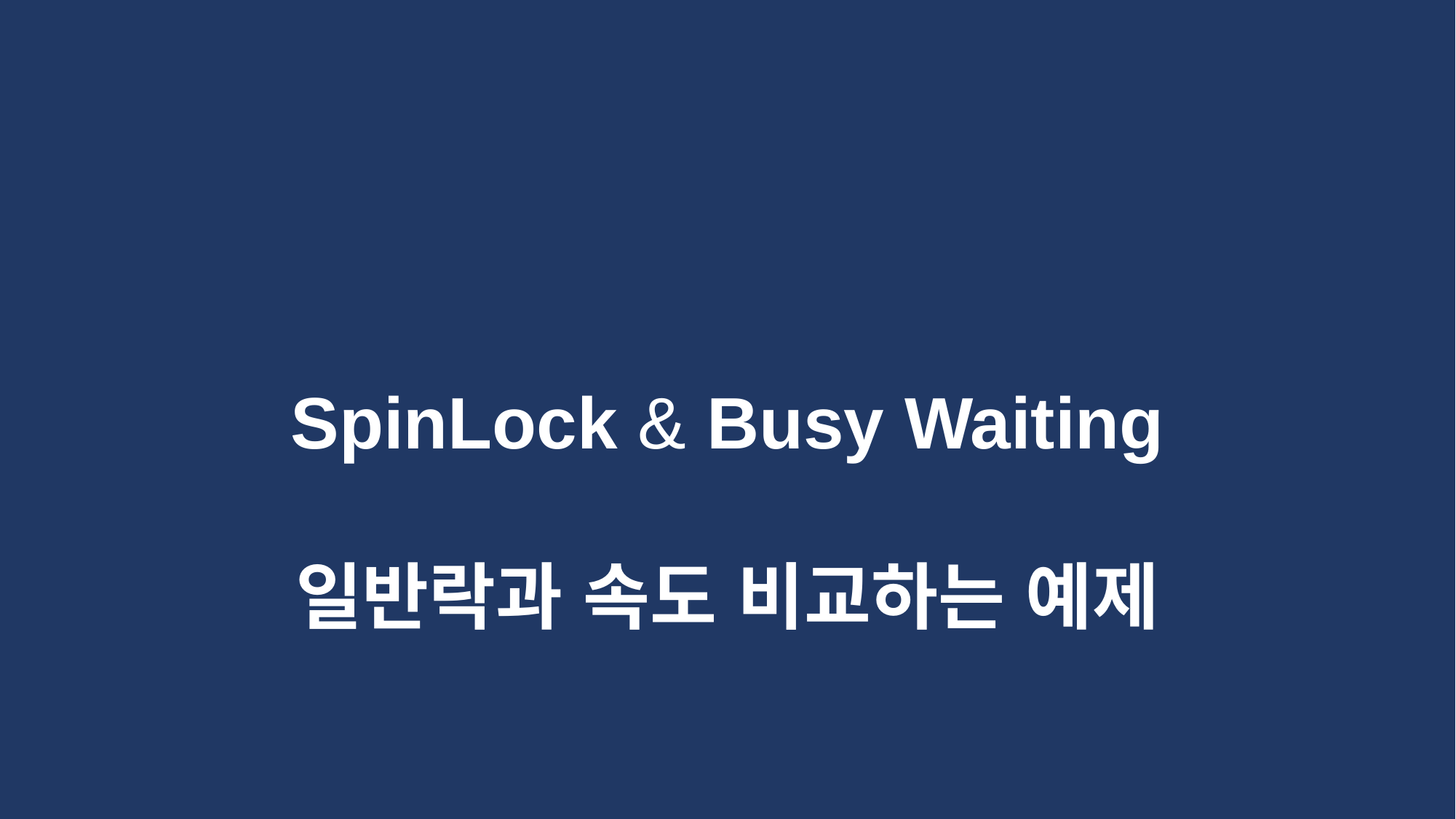

SpinLock & Busy Waiting

일반락과 속도 비교하는 예제